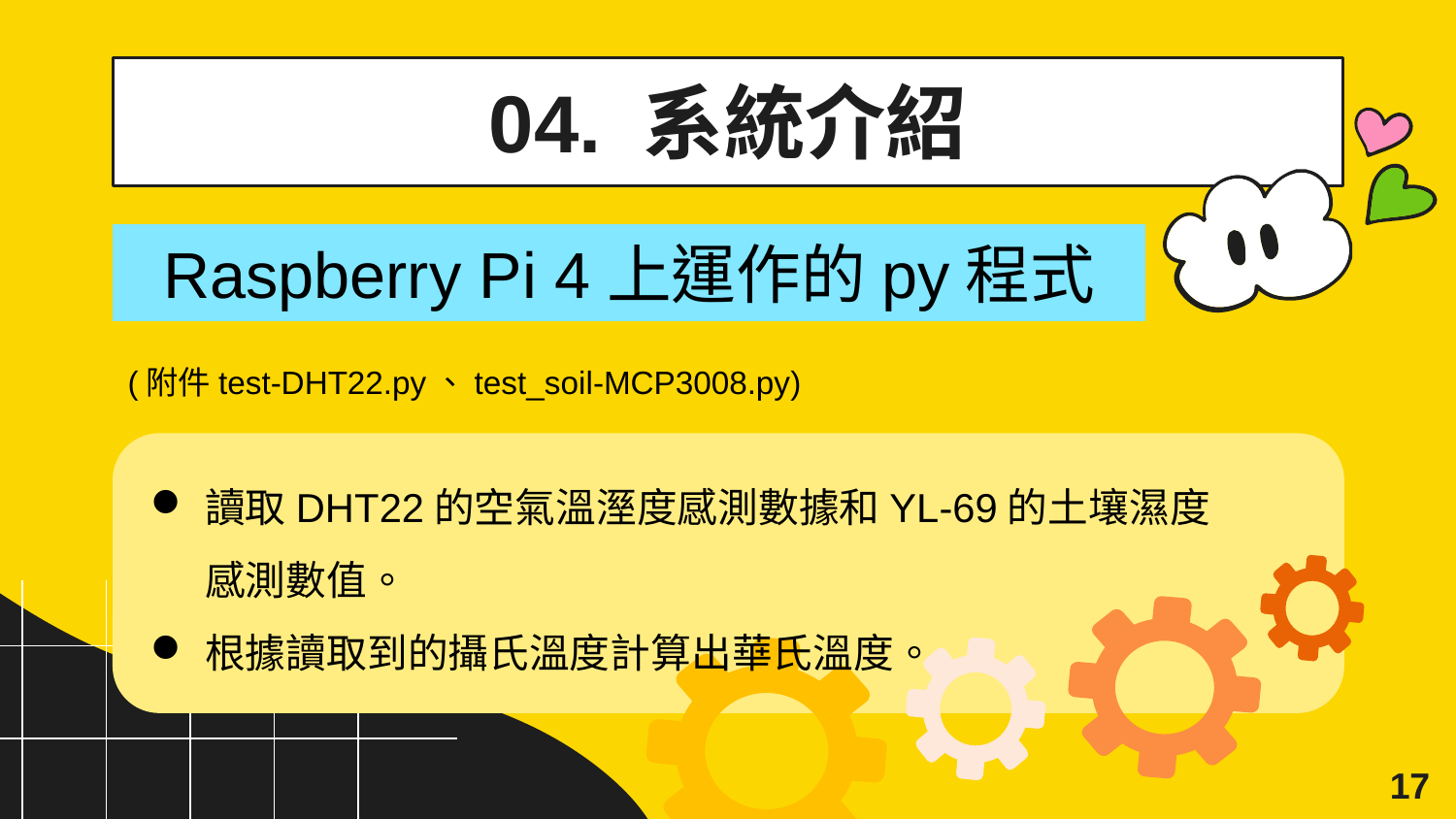

04. 系統介紹

Raspberry Pi 4上運作的py程式
(附件test-DHT22.py、test_soil-MCP3008.py)

讀取DHT22的空氣溫溼度感測數據和YL-69的土壤濕度感測數值。
根據讀取到的攝氏溫度計算出華氏溫度。

17